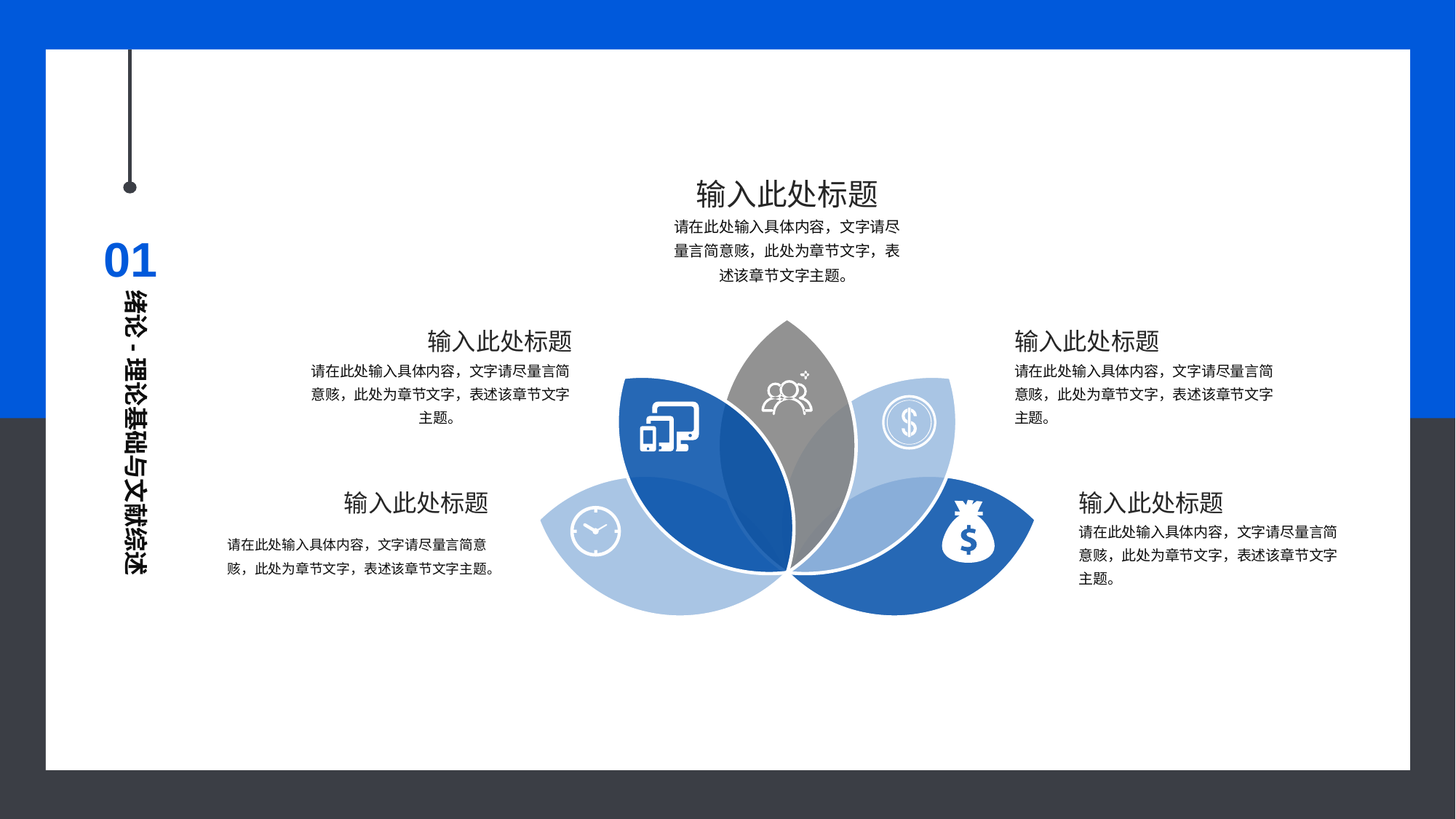

输入此处标题
请在此处输入具体内容，文字请尽量言简意赅，此处为章节文字，表述该章节文字主题。
01
绪论-理论基础与文献综述

输入此处标题
请在此处输入具体内容，文字请尽量言简意赅，此处为章节文字，表述该章节文字主题。
输入此处标题
请在此处输入具体内容，文字请尽量言简意赅，此处为章节文字，表述该章节文字主题。
输入此处标题
请在此处输入具体内容，文字请尽量言简意赅，此处为章节文字，表述该章节文字主题。
输入此处标题
请在此处输入具体内容，文字请尽量言简意赅，此处为章节文字，表述该章节文字主题。